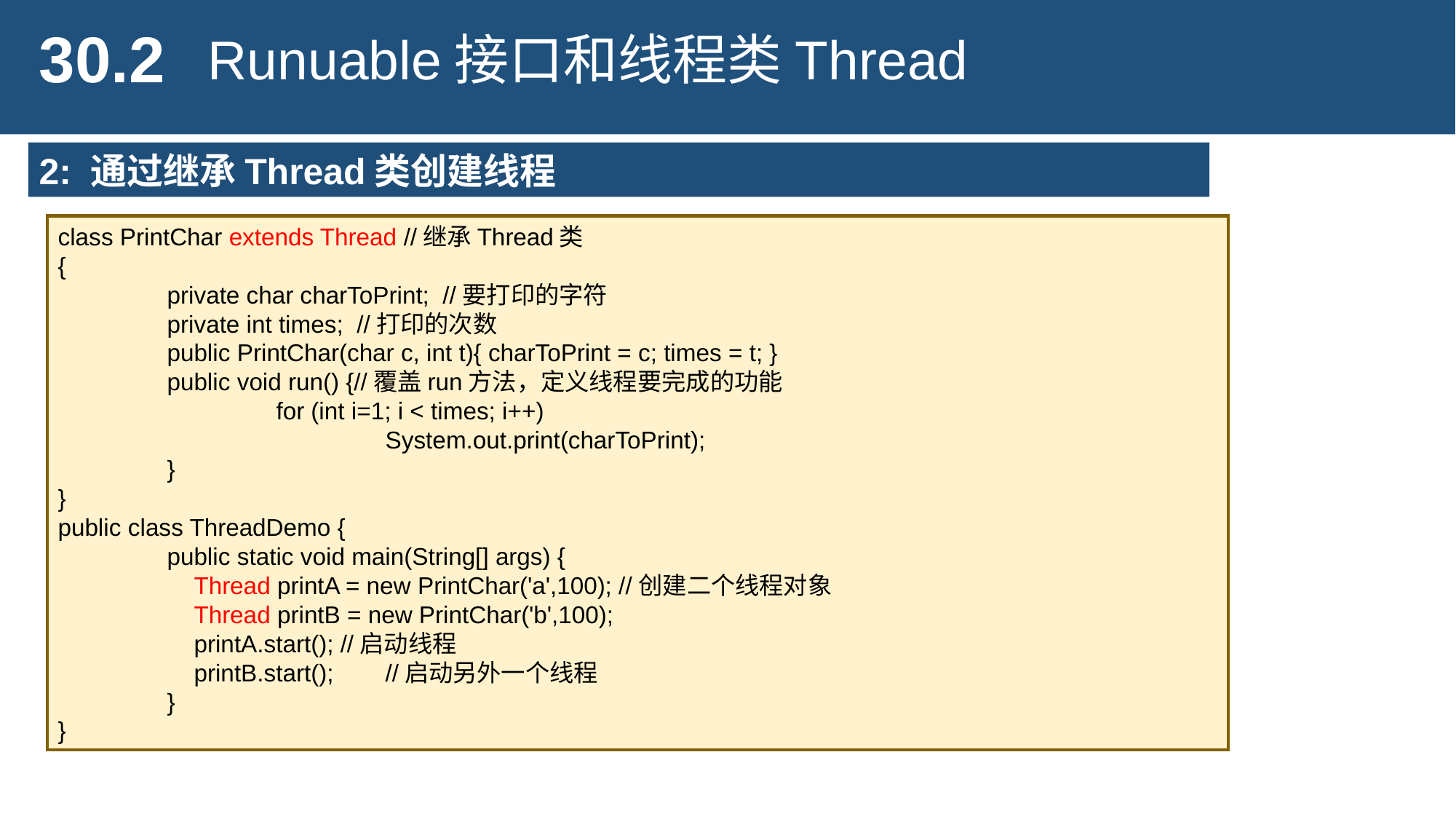

30.2
Runuable接口和线程类Thread
2: 通过继承Thread类创建线程
class PrintChar extends Thread //继承Thread类
{
	private char charToPrint;  //要打印的字符
	private int times;  //打印的次数
	public PrintChar(char c, int t){ charToPrint = c; times = t; }
	public void run() {//覆盖run方法，定义线程要完成的功能
		for (int i=1; i < times; i++)
			System.out.print(charToPrint);
	}
}
public class ThreadDemo {
	public static void main(String[] args) {
	    Thread printA = new PrintChar('a',100); //创建二个线程对象
	    Thread printB = new PrintChar('b',100);
	    printA.start(); //启动线程
	    printB.start();	//启动另外一个线程
	}
}